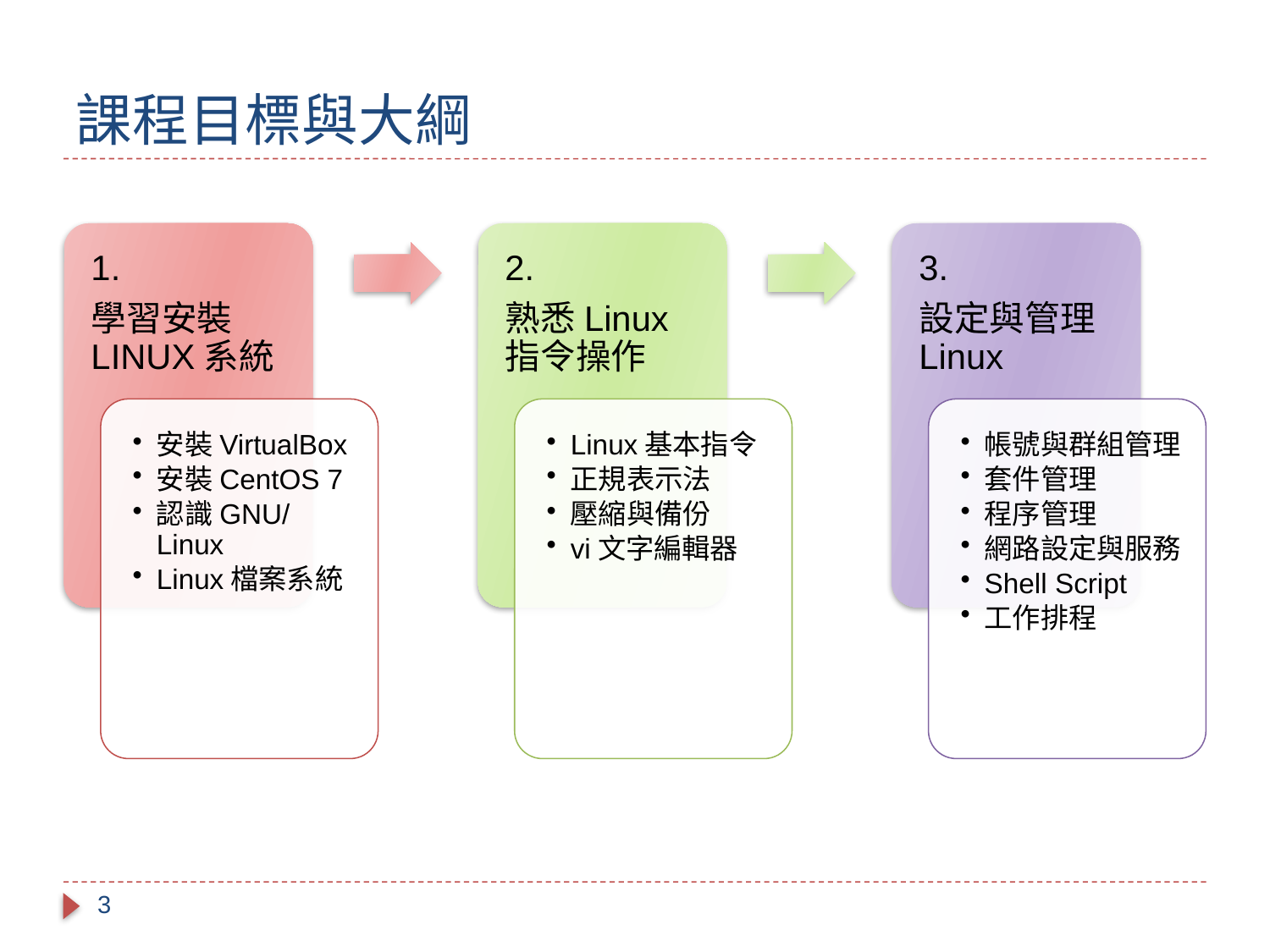

# 課程目標與大綱
1.
學習安裝LINUX系統
安裝VirtualBox
安裝CentOS 7
認識GNU/Linux
Linux檔案系統

2.
熟悉Linux指令操作
Linux基本指令
正規表示法
壓縮與備份
vi文字編輯器

3.
設定與管理Linux
帳號與群組管理
套件管理
程序管理
網路設定與服務
Shell Script
工作排程
3